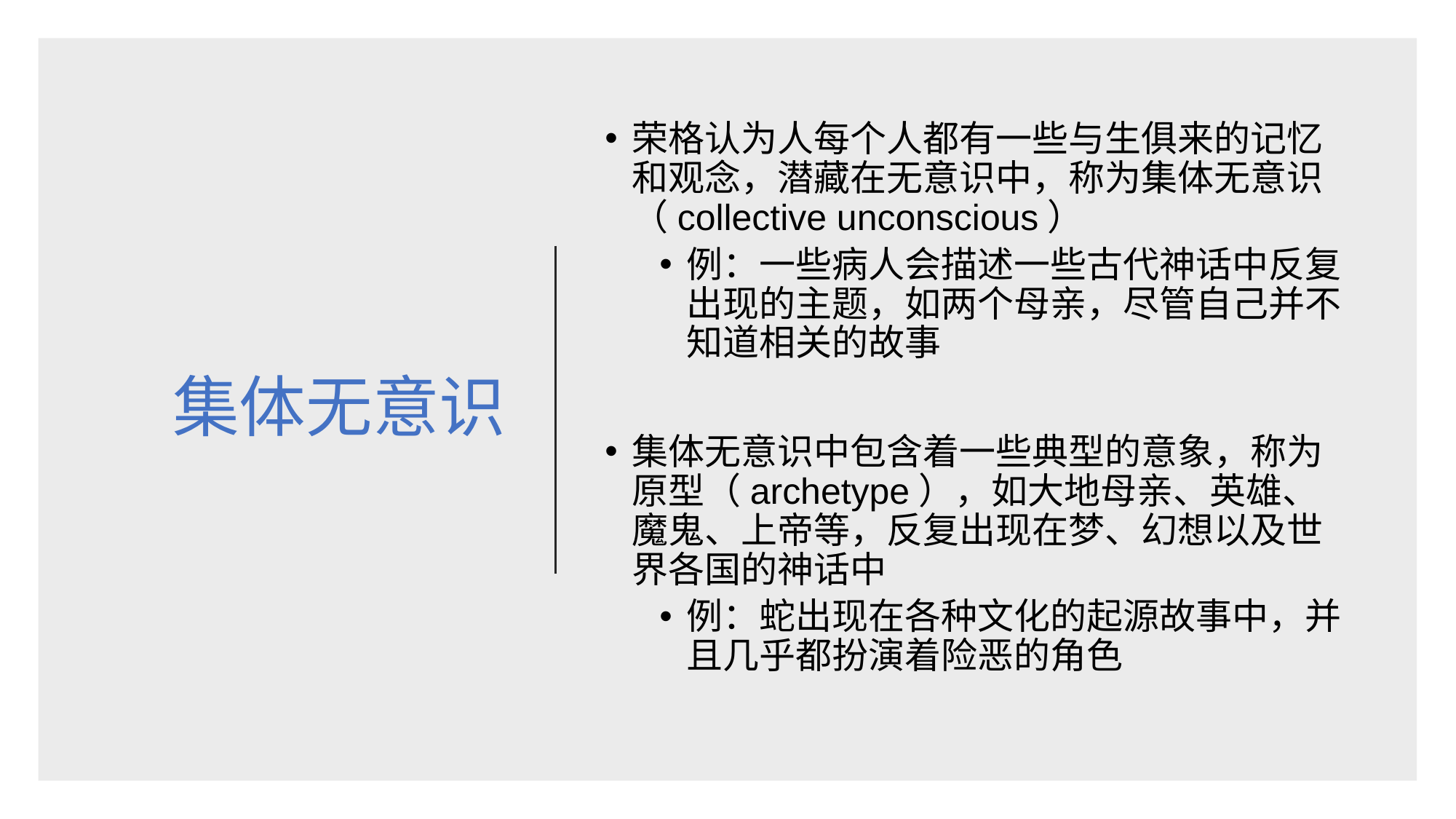

# 集体无意识
荣格认为人每个人都有一些与生俱来的记忆和观念，潜藏在无意识中，称为集体无意识（collective unconscious）
例：一些病人会描述一些古代神话中反复出现的主题，如两个母亲，尽管自己并不知道相关的故事

集体无意识中包含着一些典型的意象，称为原型（archetype），如大地母亲、英雄、魔鬼、上帝等，反复出现在梦、幻想以及世界各国的神话中
例：蛇出现在各种文化的起源故事中，并且几乎都扮演着险恶的角色